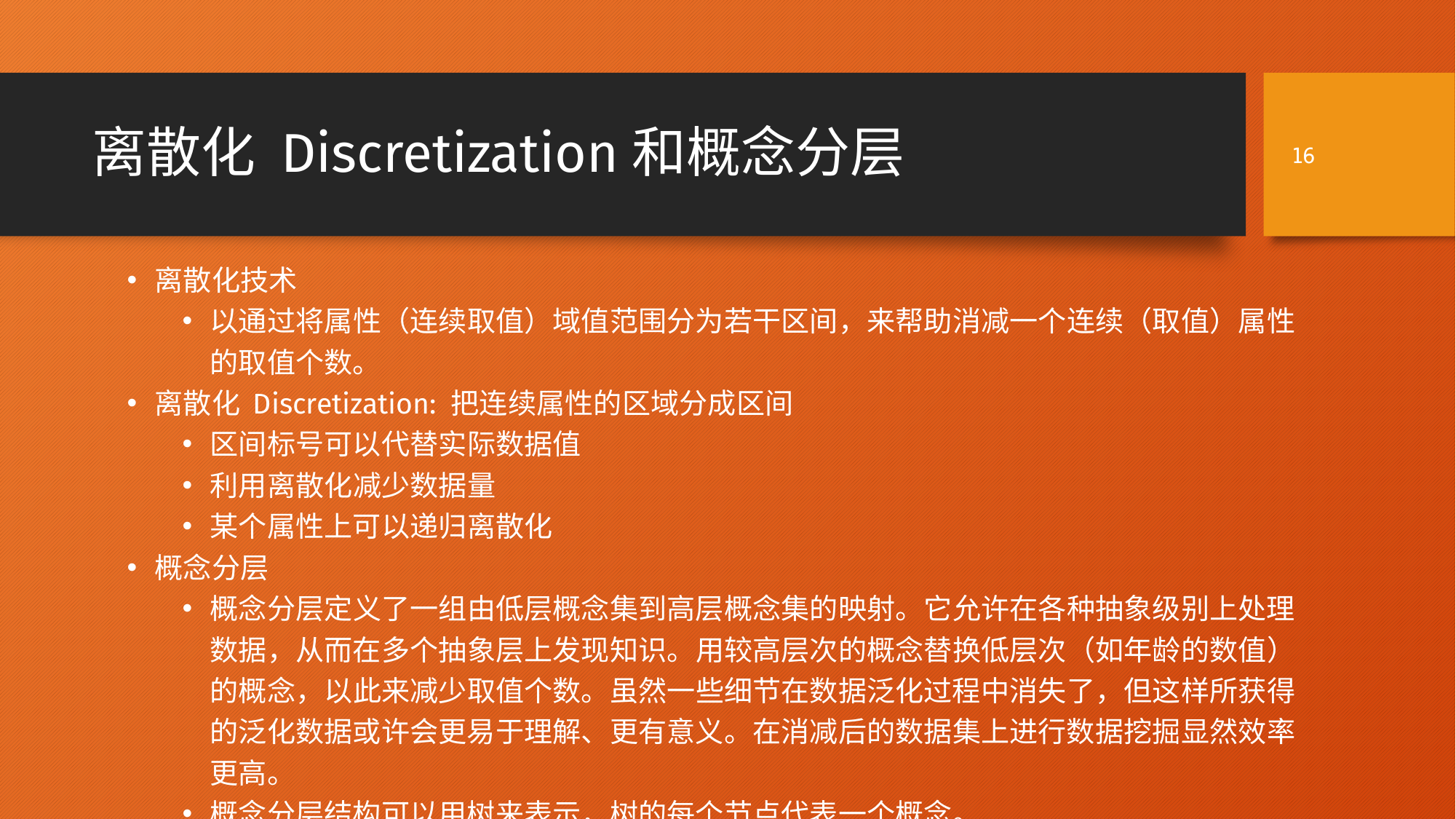

16
# 离散化 Discretization和概念分层
离散化技术
以通过将属性（连续取值）域值范围分为若干区间，来帮助消减一个连续（取值）属性的取值个数。
离散化 Discretization: 把连续属性的区域分成区间
区间标号可以代替实际数据值
利用离散化减少数据量
某个属性上可以递归离散化
概念分层
概念分层定义了一组由低层概念集到高层概念集的映射。它允许在各种抽象级别上处理数据，从而在多个抽象层上发现知识。用较高层次的概念替换低层次（如年龄的数值）的概念，以此来减少取值个数。虽然一些细节在数据泛化过程中消失了，但这样所获得的泛化数据或许会更易于理解、更有意义。在消减后的数据集上进行数据挖掘显然效率更高。
概念分层结构可以用树来表示，树的每个节点代表一个概念。